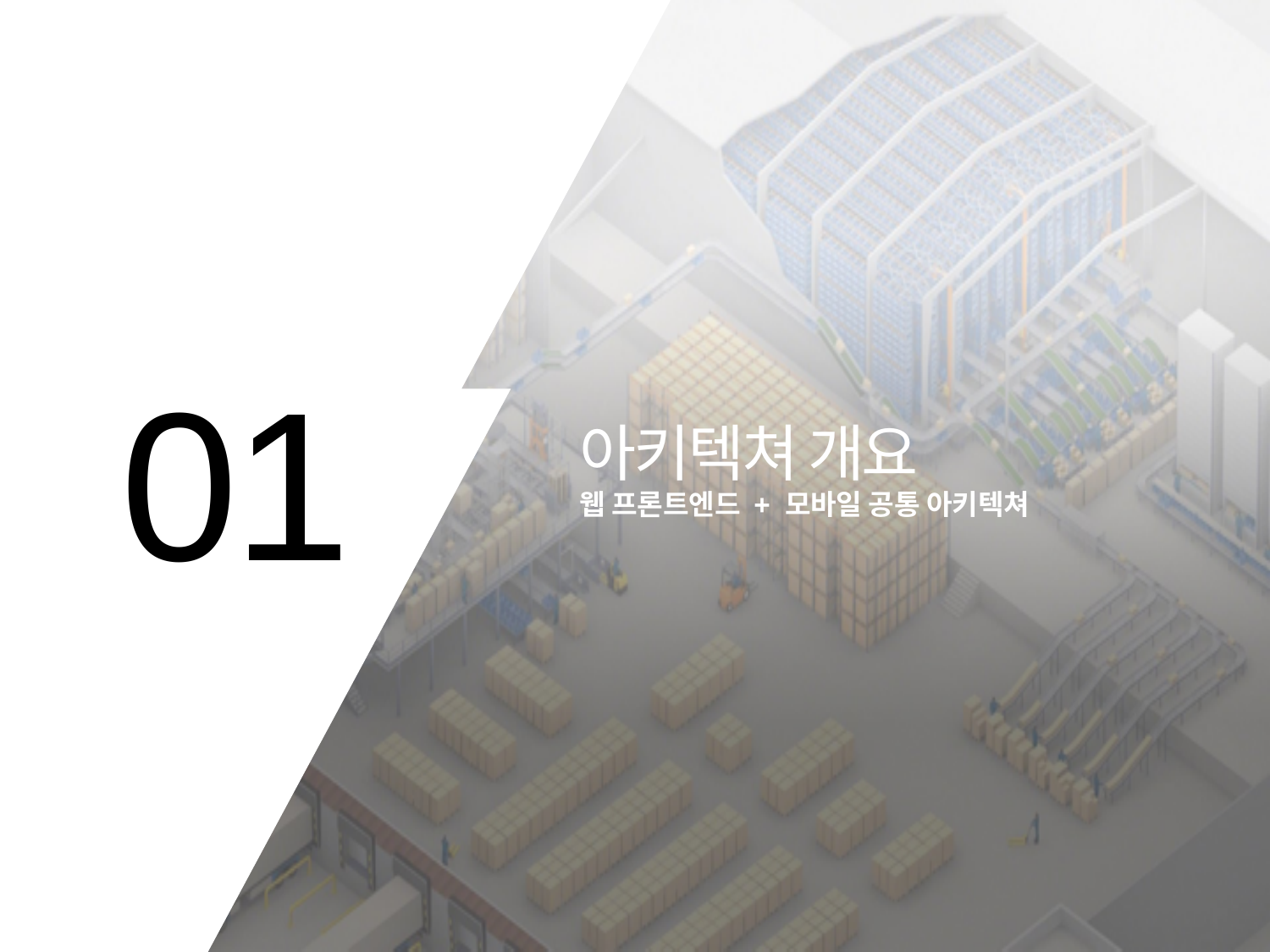

01
아키텍쳐 개요
웹 프론트엔드 + 모바일 공통 아키텍쳐